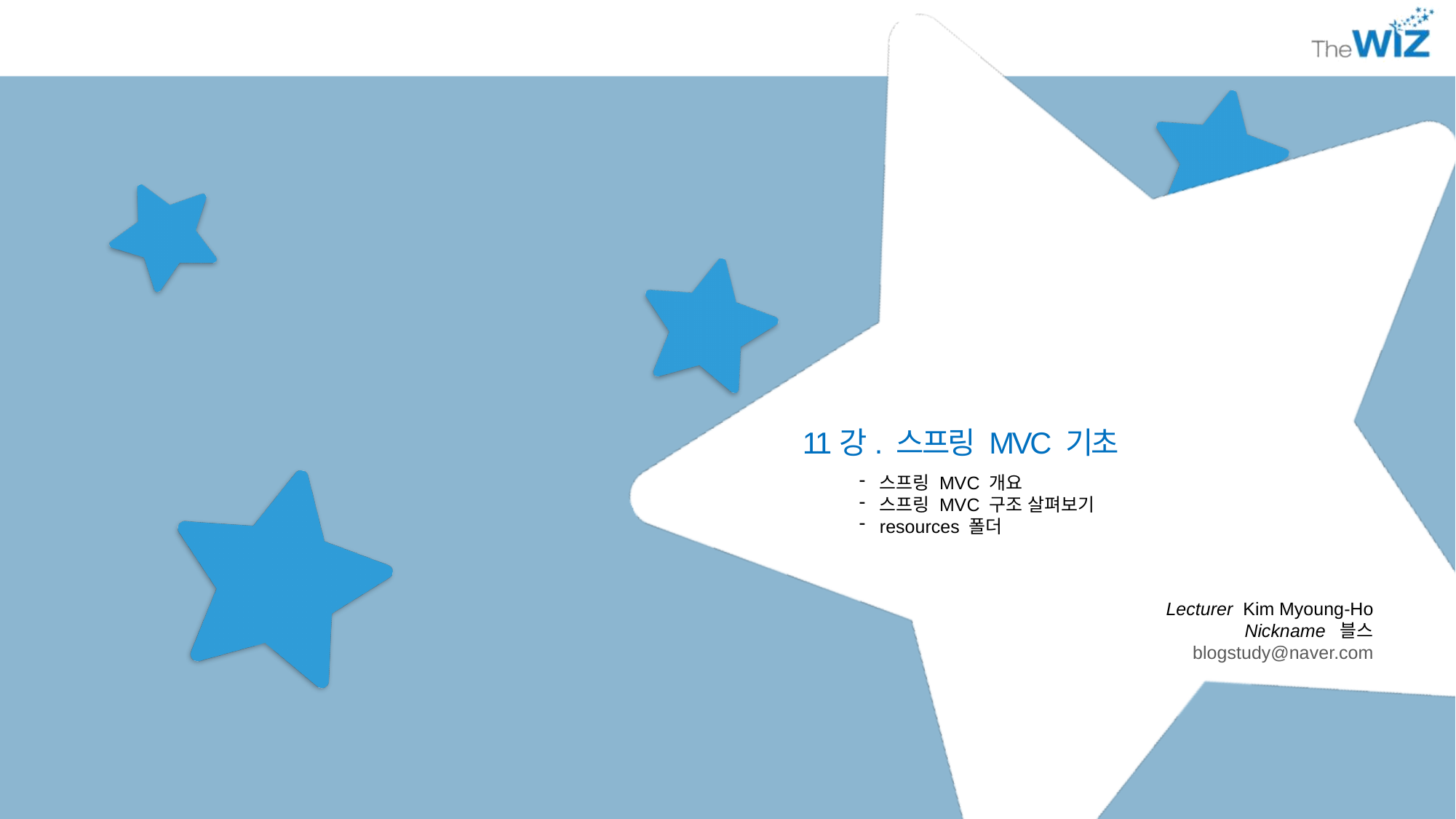

11강. 스프링 MVC 기초
스프링 MVC 개요
스프링 MVC 구조 살펴보기
resources 폴더
Lecturer  Kim Myoung-Ho
Nickname  블스
blogstudy@naver.com